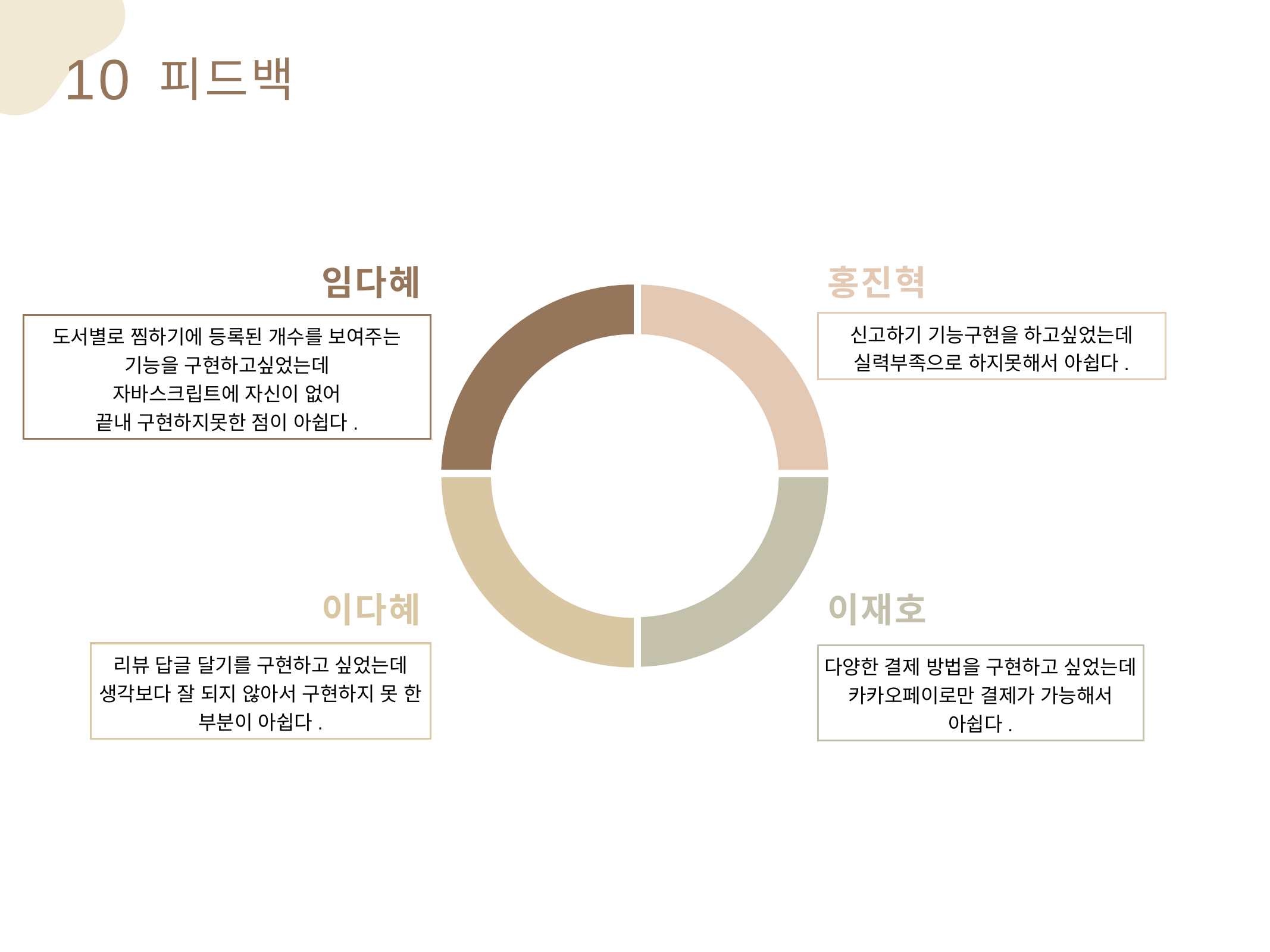

10
피드백
임다혜
홍진혁

도서별로 찜하기에 등록된 개수를 보여주는 기능을 구현하고싶었는데
자바스크립트에 자신이 없어
끝내 구현하지못한 점이 아쉽다.
신고하기 기능구현을 하고싶었는데 실력부족으로 하지못해서 아쉽다.

이다혜
이재호
리뷰 답글 달기를 구현하고 싶었는데 생각보다 잘 되지 않아서 구현하지 못 한 부분이 아쉽다.
다양한 결제 방법을 구현하고 싶었는데 카카오페이로만 결제가 가능해서 아쉽다.